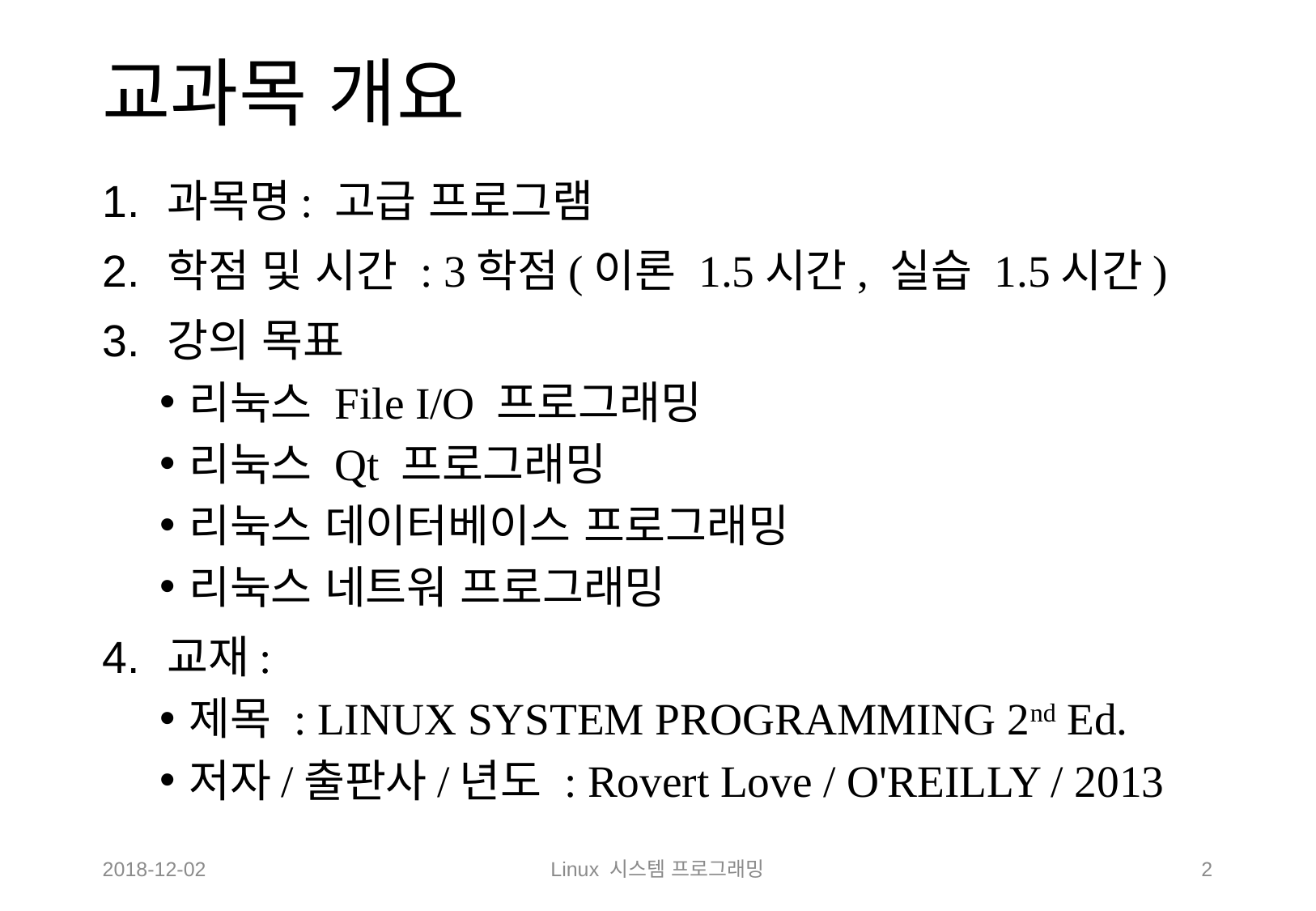

# 교과목 개요
과목명: 고급 프로그램
학점 및 시간 : 3학점(이론 1.5시간, 실습 1.5시간)
강의 목표
리눅스 File I/O 프로그래밍
리눅스 Qt 프로그래밍
리눅스 데이터베이스 프로그래밍
리눅스 네트워 프로그래밍
교재:
제목 : LINUX SYSTEM PROGRAMMING 2nd Ed.
저자/출판사/년도 : Rovert Love / O'REILLY / 2013
2018-12-02
Linux 시스템 프로그래밍
2